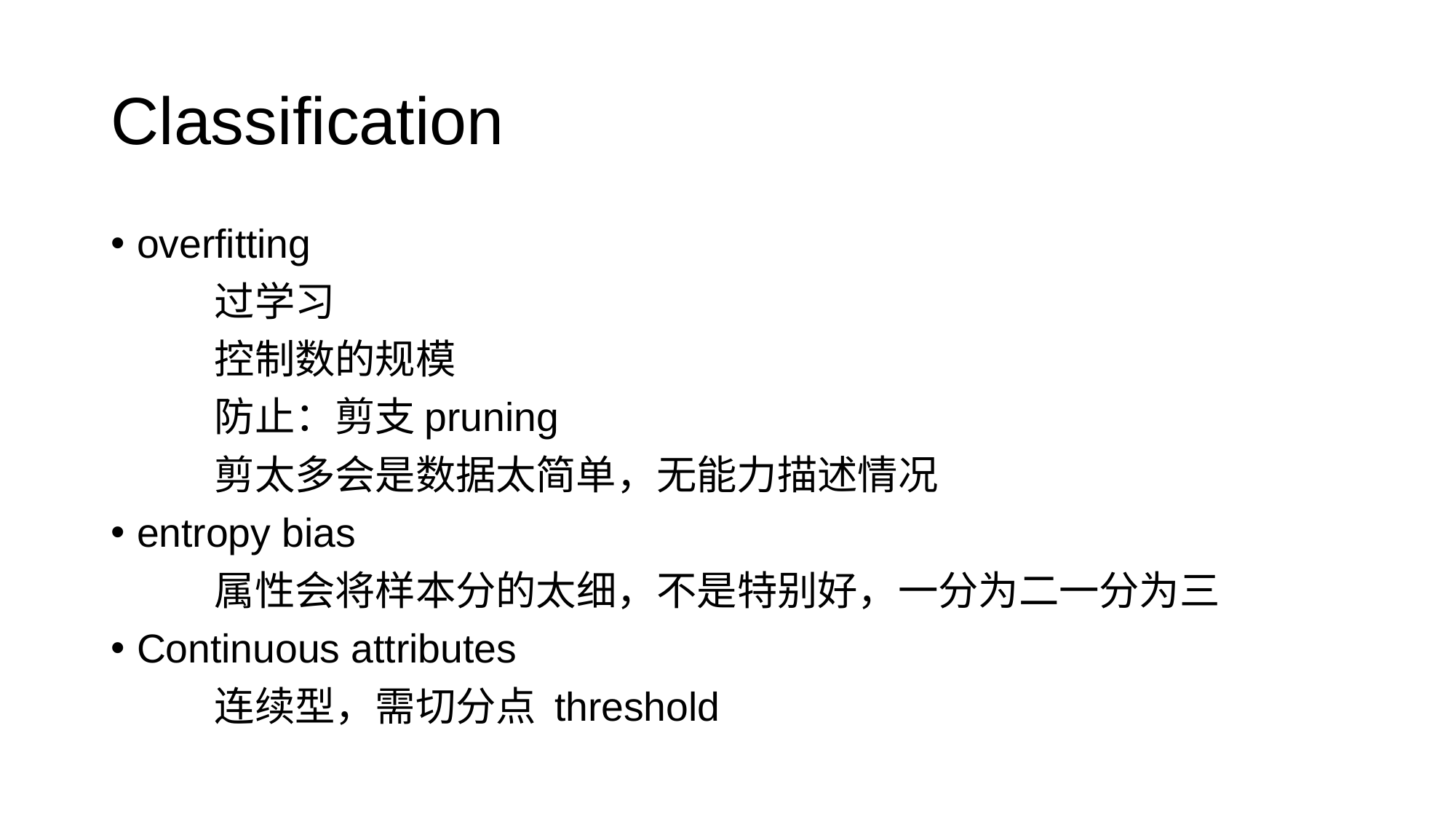

# Classification
overfitting
	过学习
	控制数的规模
	防止：剪支pruning
	剪太多会是数据太简单，无能力描述情况
entropy bias
	属性会将样本分的太细，不是特别好，一分为二一分为三
Continuous attributes
	连续型，需切分点 threshold